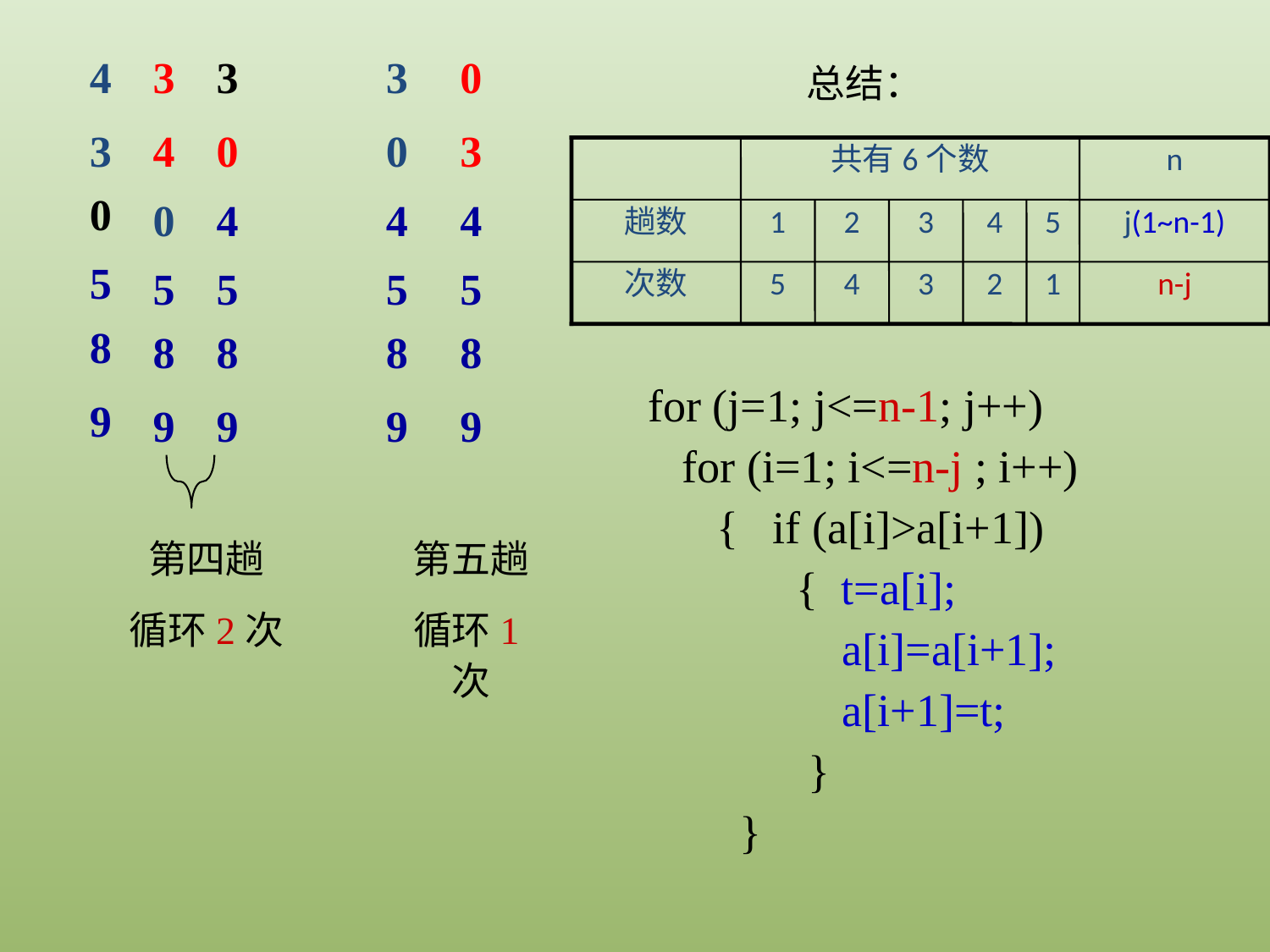

| 4 |
| --- |
| 3 |
| 0 |
| 5 |
| 8 |
| 9 |
| 3 |
| --- |
| 4 |
| 0 |
| 5 |
| 8 |
| 9 |
| 3 |
| --- |
| 0 |
| 4 |
| 5 |
| 8 |
| 9 |
| 3 |
| --- |
| 0 |
| 4 |
| 5 |
| 8 |
| 9 |
| 0 |
| --- |
| 3 |
| 4 |
| 5 |
| 8 |
| 9 |
总结：

共有6个数

n

趟数

1
2

3

4

5

j(1~n-1)
次数

5
4
3
2
1
n-j

for (j=1; j<=n-1; j++)
   for (i=1; i<=n-j ; i++)
      {   if (a[i]>a[i+1])
             {  t=a[i];
                 a[i]=a[i+1];
                 a[i+1]=t;
              }
        }

第四趟
循环2次
第五趟
循环1次
299